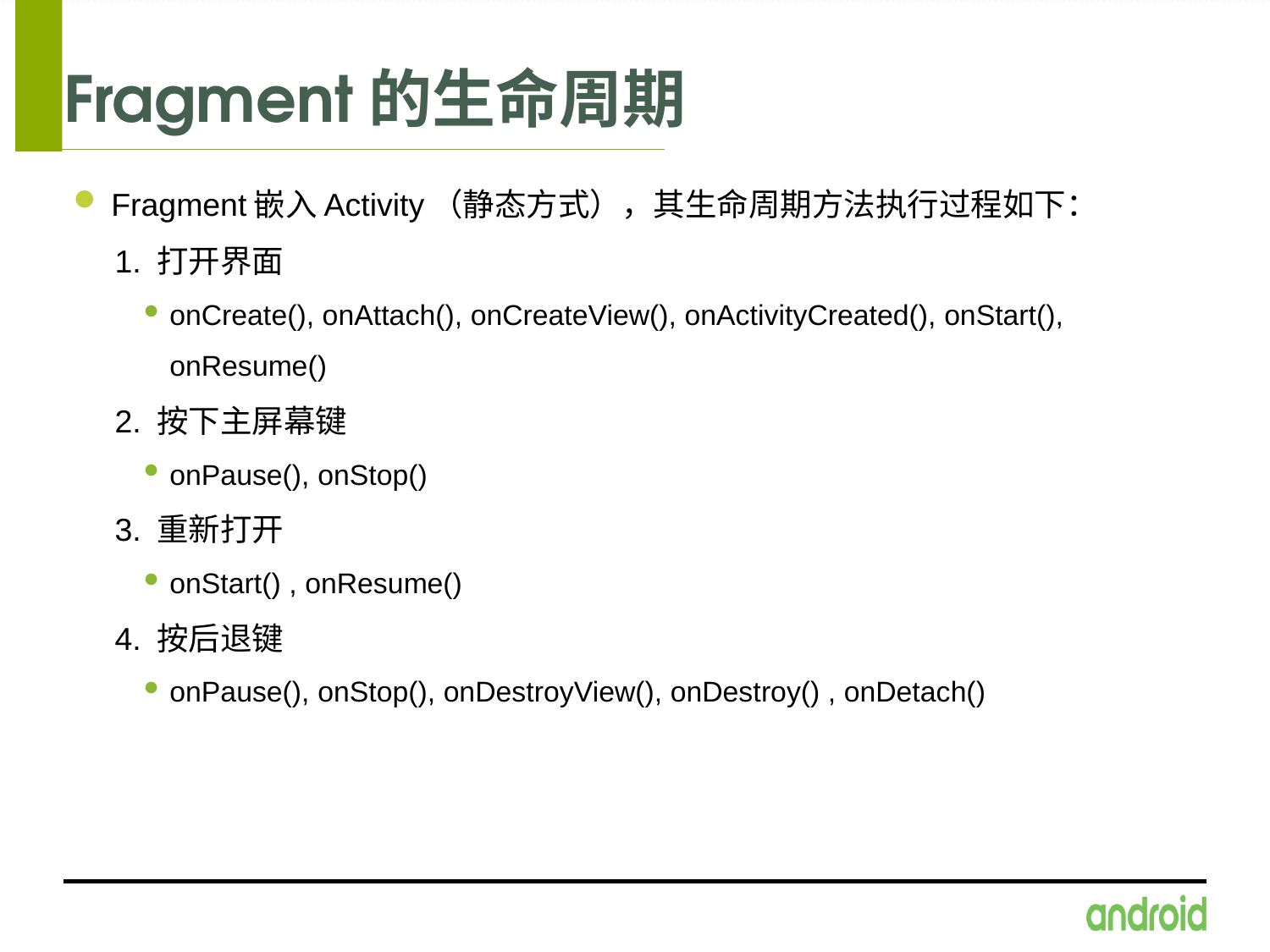

# Fragment的生命周期
 Fragment嵌入Activity（静态方式），其生命周期方法执行过程如下：
1. 打开界面
onCreate(), onAttach(), onCreateView(), onActivityCreated(), onStart(), onResume()
2. 按下主屏幕键
onPause(), onStop()
3. 重新打开
onStart() , onResume()
4. 按后退键
onPause(), onStop(), onDestroyView(), onDestroy() , onDetach()